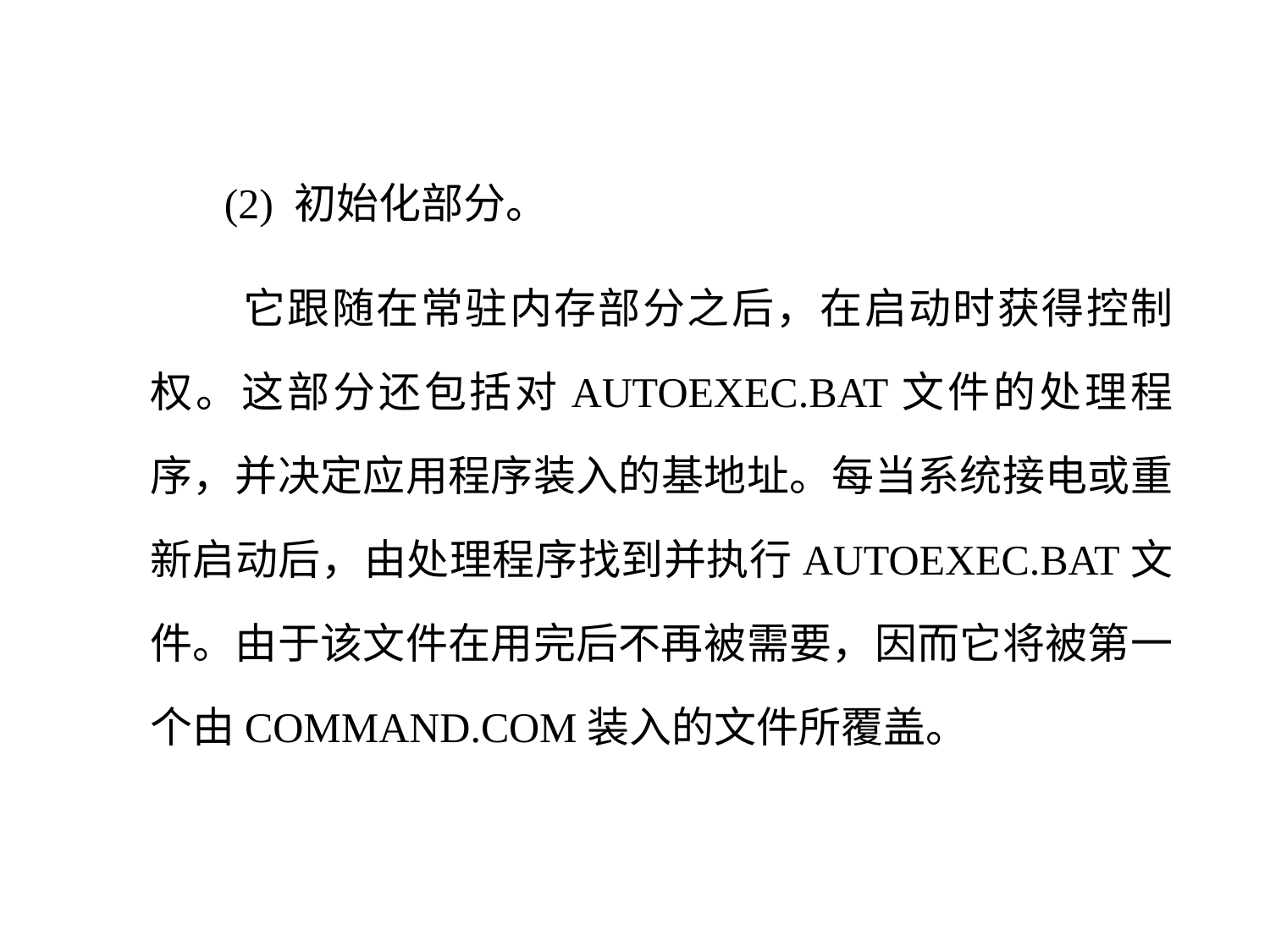

(2) 初始化部分。
       它跟随在常驻内存部分之后，在启动时获得控制权。这部分还包括对AUTOEXEC.BAT文件的处理程序，并决定应用程序装入的基地址。每当系统接电或重新启动后，由处理程序找到并执行AUTOEXEC.BAT文件。由于该文件在用完后不再被需要，因而它将被第一个由COMMAND.COM装入的文件所覆盖。